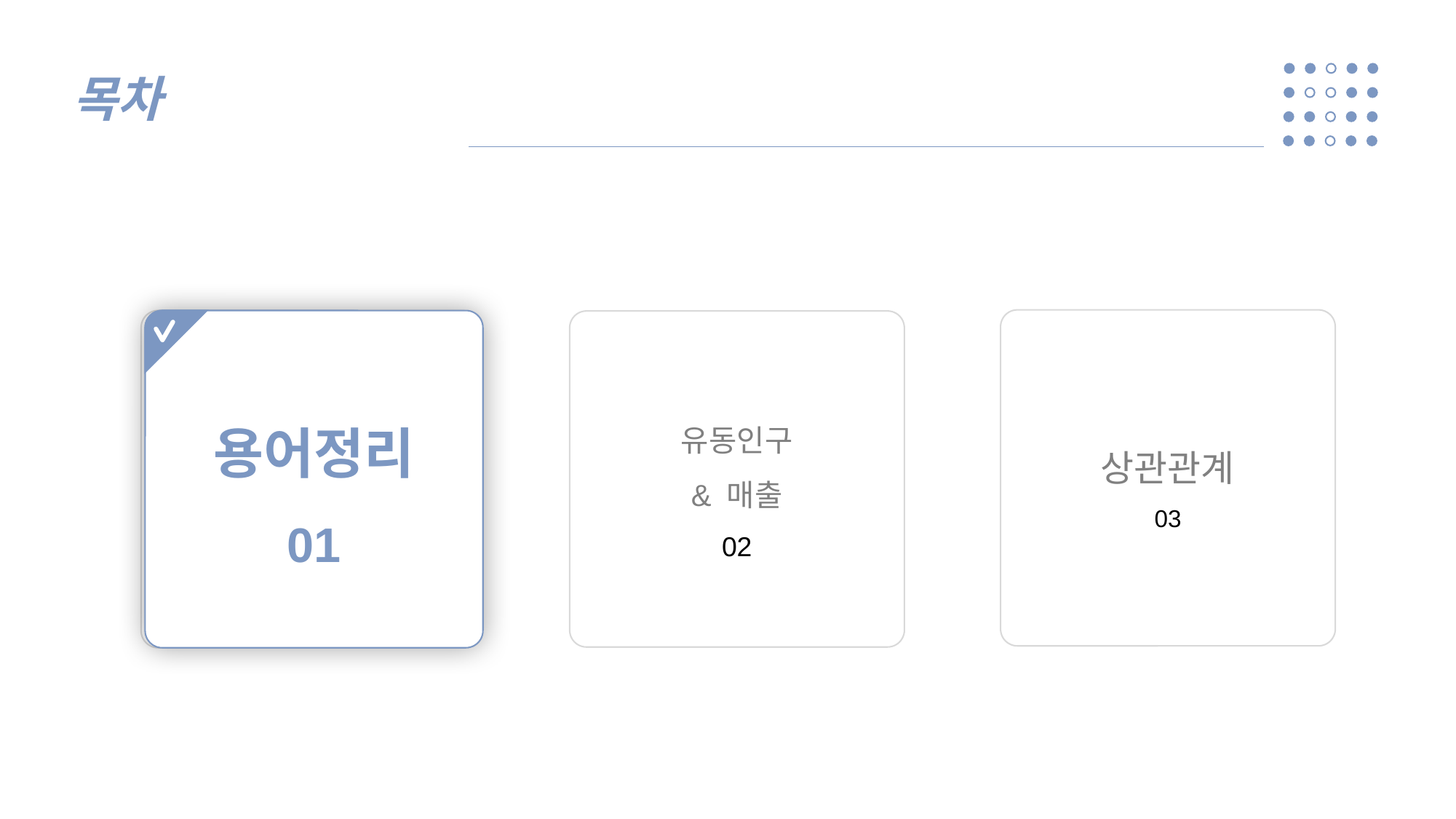

목차

   상관관계관계
03
CONTENTS
02
용어정리
01

CONTENTS
02

유동인구
& 매출
02